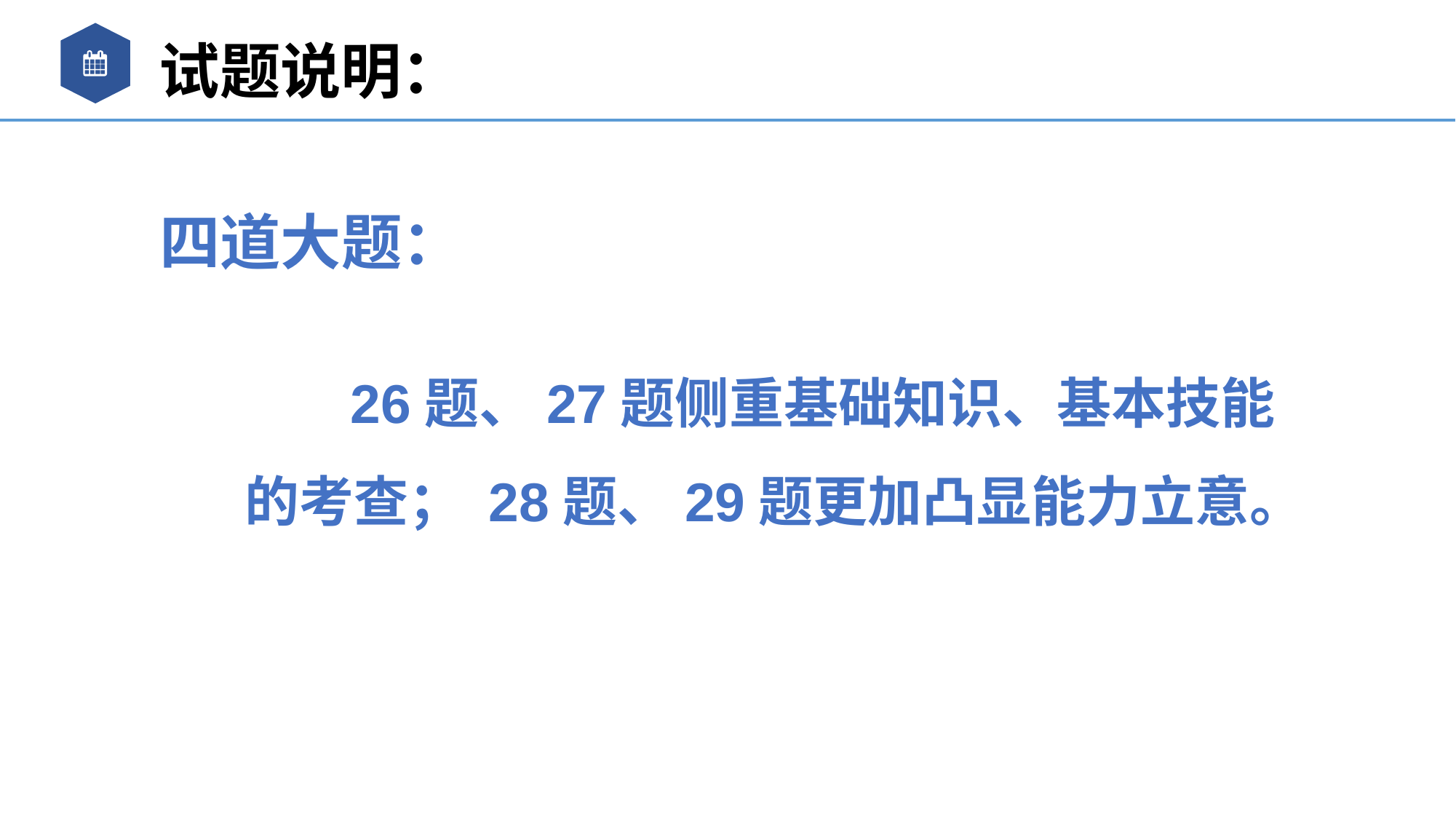

试题说明：
四道大题：
       26题、27题侧重基础知识、基本技能的考查； 28题、29题更加凸显能力立意。